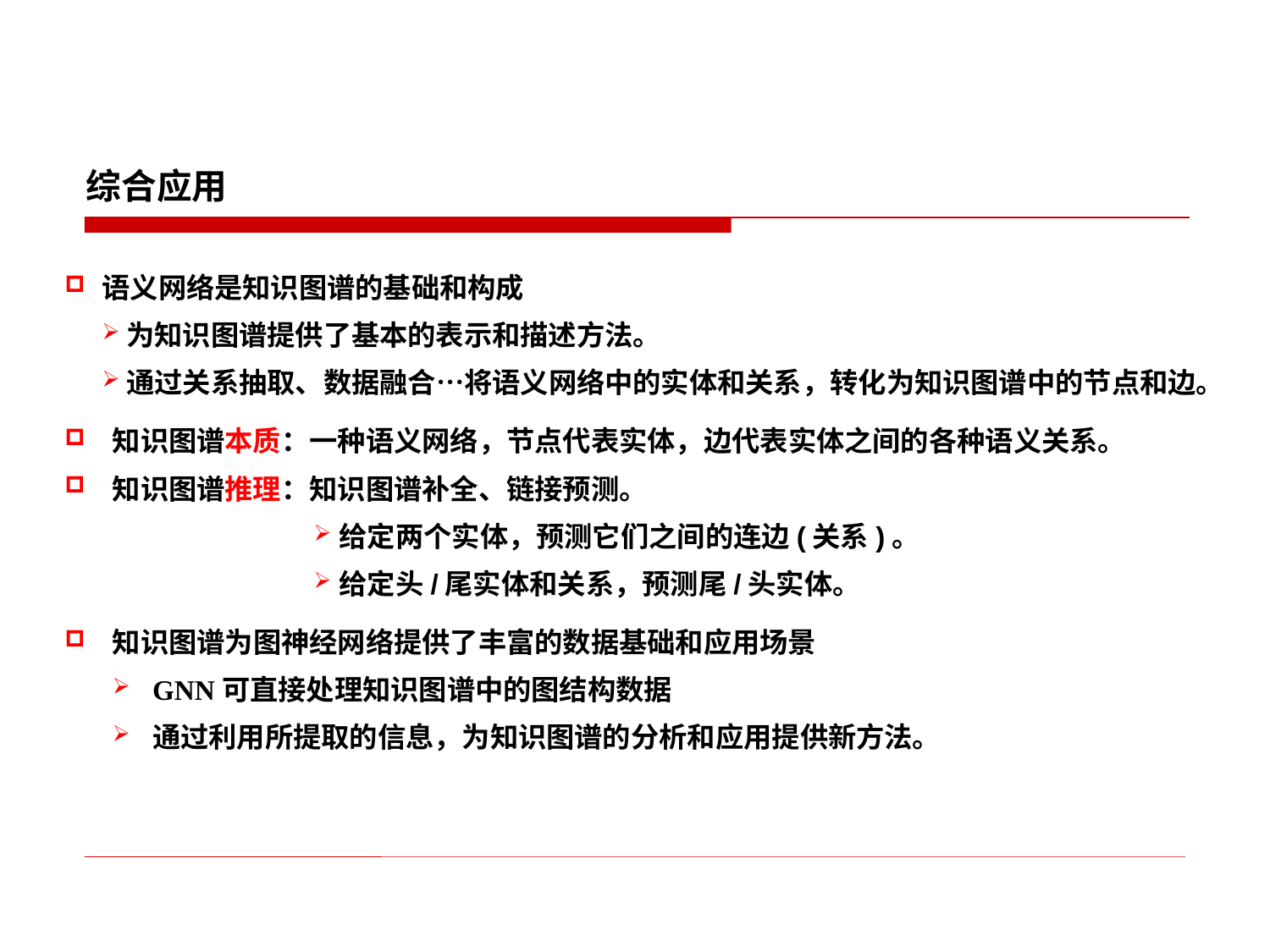

综合应用
语义网络是知识图谱的基础和构成
为知识图谱提供了基本的表示和描述方法。
通过关系抽取、数据融合…将语义网络中的实体和关系，转化为知识图谱中的节点和边。
知识图谱本质：一种语义网络，节点代表实体，边代表实体之间的各种语义关系。
知识图谱推理：知识图谱补全、链接预测。
给定两个实体，预测它们之间的连边(关系)。
给定头/尾实体和关系，预测尾/头实体。
知识图谱为图神经网络提供了丰富的数据基础和应用场景
GNN可直接处理知识图谱中的图结构数据
通过利用所提取的信息，为知识图谱的分析和应用提供新方法。